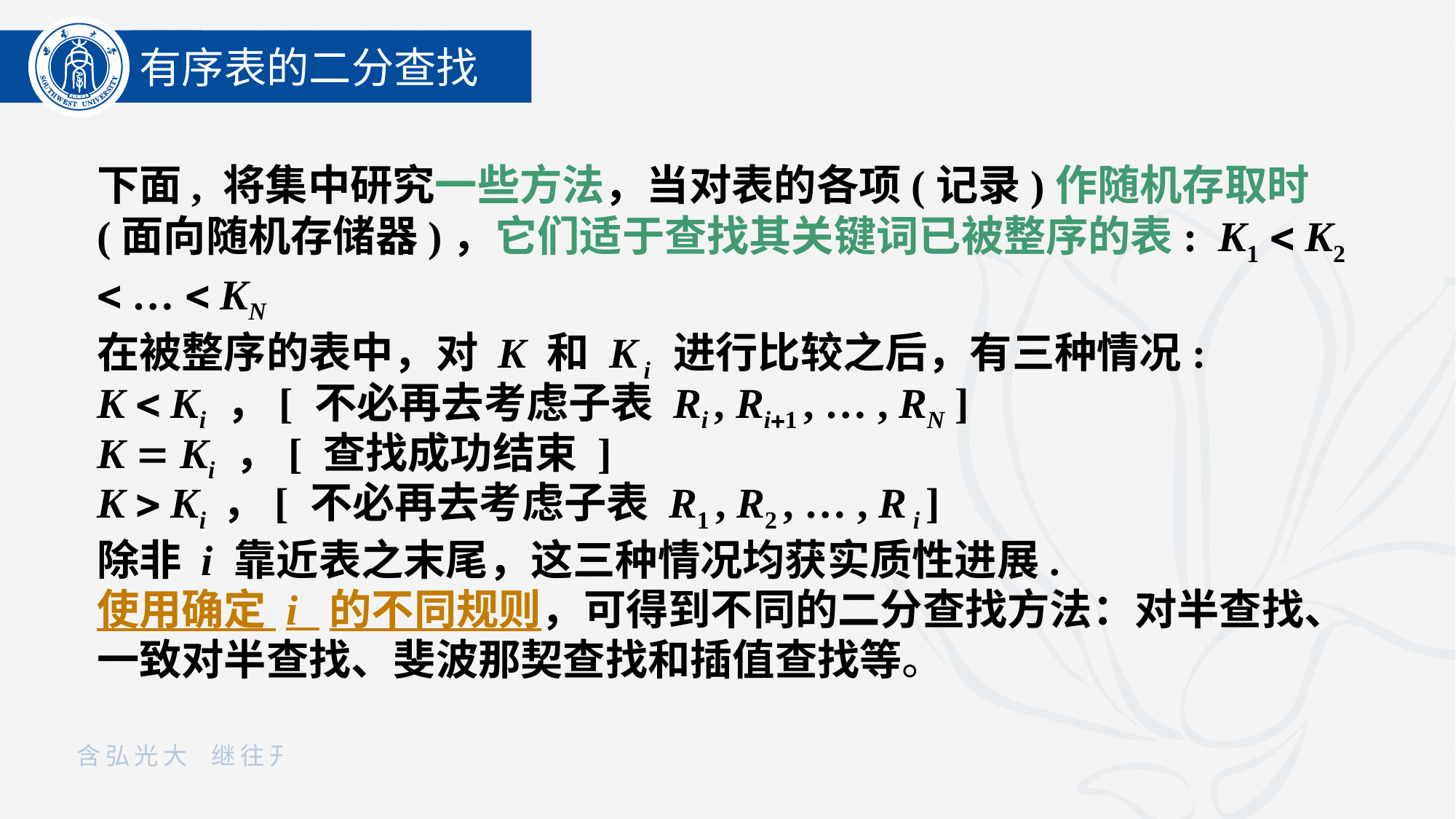

有序表的二分查找
下面, 将集中研究一些方法，当对表的各项(记录)作随机存取时(面向随机存储器)，它们适于查找其关键词已被整序的表:  K1 < K2 < … < KN
在被整序的表中，对 K 和 K i  进行比较之后，有三种情况:
K < Ki ，[ 不必再去考虑子表 Ri , Ri+1 , … , RN ]
K = Ki ，[ 查找成功结束 ]
K > Ki ，[ 不必再去考虑子表 R1 , R2 , … , R i ]
除非 i 靠近表之末尾，这三种情况均获实质性进展.
使用确定 i  的不同规则，可得到不同的二分查找方法：对半查找、一致对半查找、斐波那契查找和插值查找等。